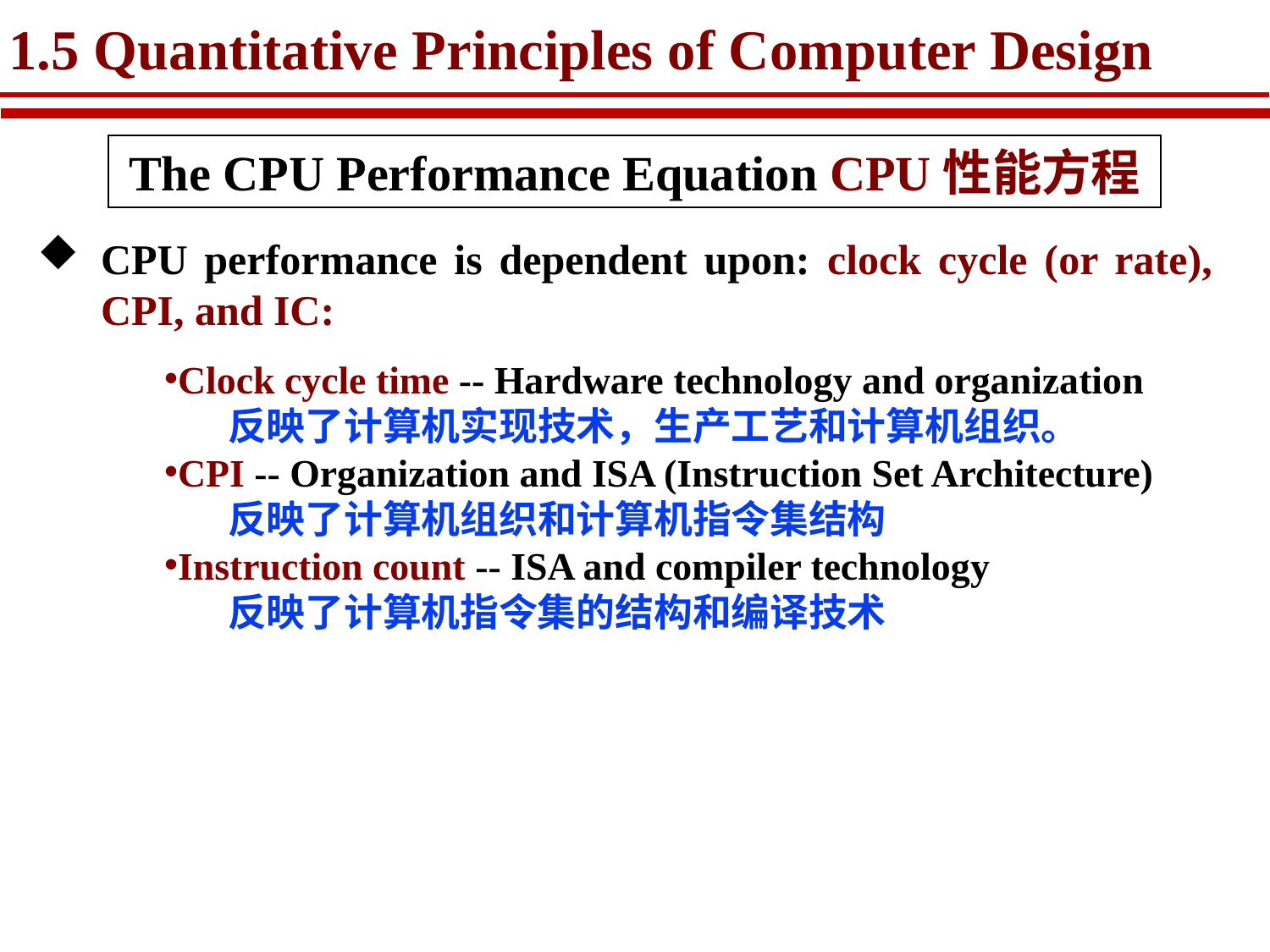

# 1.5 Quantitative Principles of Computer Design
The CPU Performance Equation CPU性能方程
CPU performance is dependent upon: clock cycle (or rate), CPI, and IC:
Clock cycle time -- Hardware technology and organization
	反映了计算机实现技术，生产工艺和计算机组织。
CPI -- Organization and ISA (Instruction Set Architecture)
	反映了计算机组织和计算机指令集结构
Instruction count -- ISA and compiler technology
	反映了计算机指令集的结构和编译技术